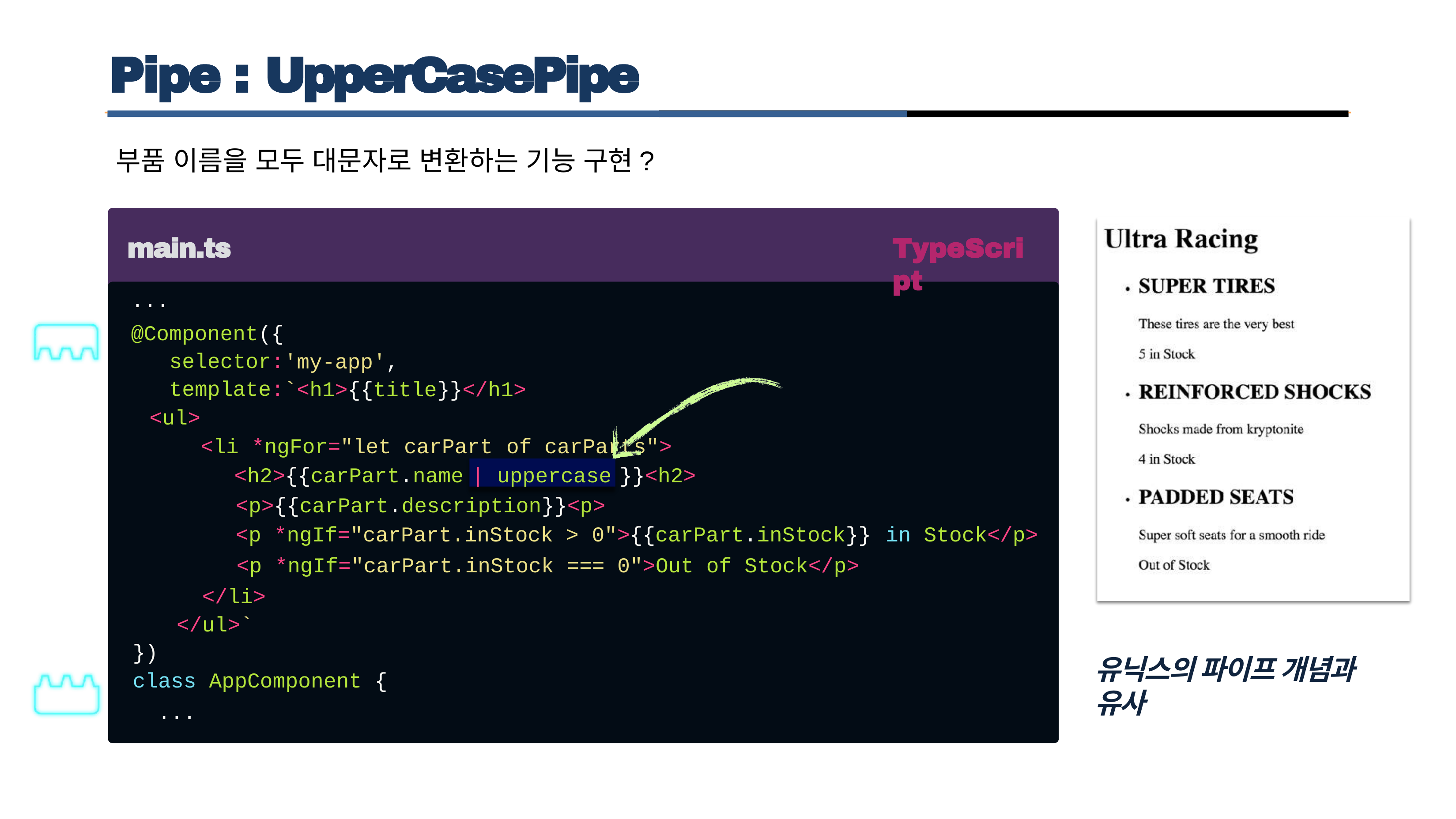

# Pipe : UpperCasePipe

부품 이름을 모두 대문자로 변환하는 기능 구현?

main.ts
...
@Component({  selector:  template:
<ul>
TypeScript

'my-app',
`<h1>{{title}}</h1>

<li *ngFor="let carPart
of carParts">

| uppercase
<h2>{{carPart.name
}}<h2>
<p>{{carPart.description}}<p>
<p *ngIf="carPart.inStock > 0">{{carPart.inStock}}
<p *ngIf="carPart.inStock === 0">Out of Stock</p>
</li>
</ul>`
in Stock</p>
})
class AppComponent {
...
유닉스의 파이프 개념과 유사